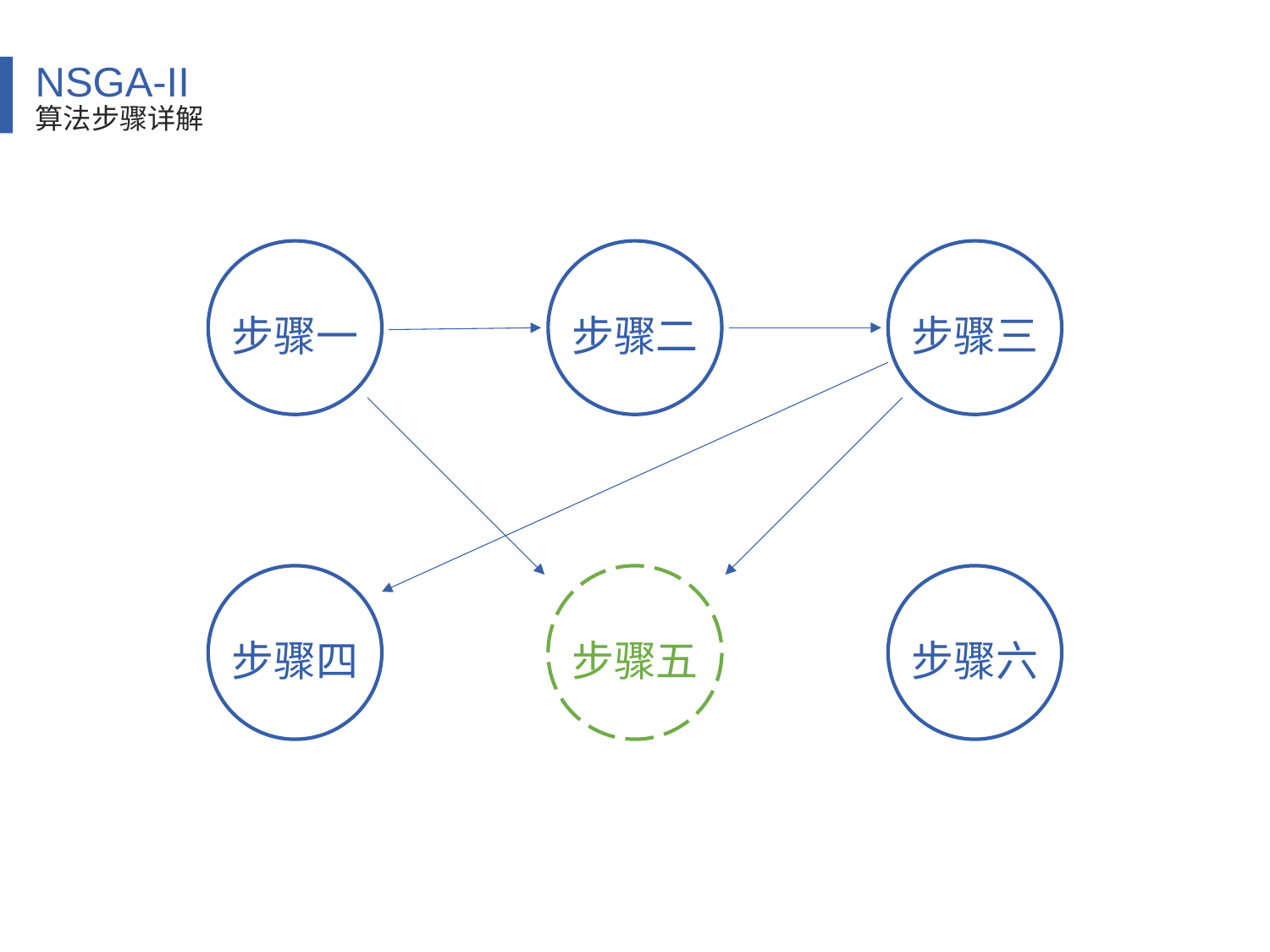

NSGA-II
算法步骤详解

步骤一

步骤二

步骤三

步骤四

步骤五

步骤六